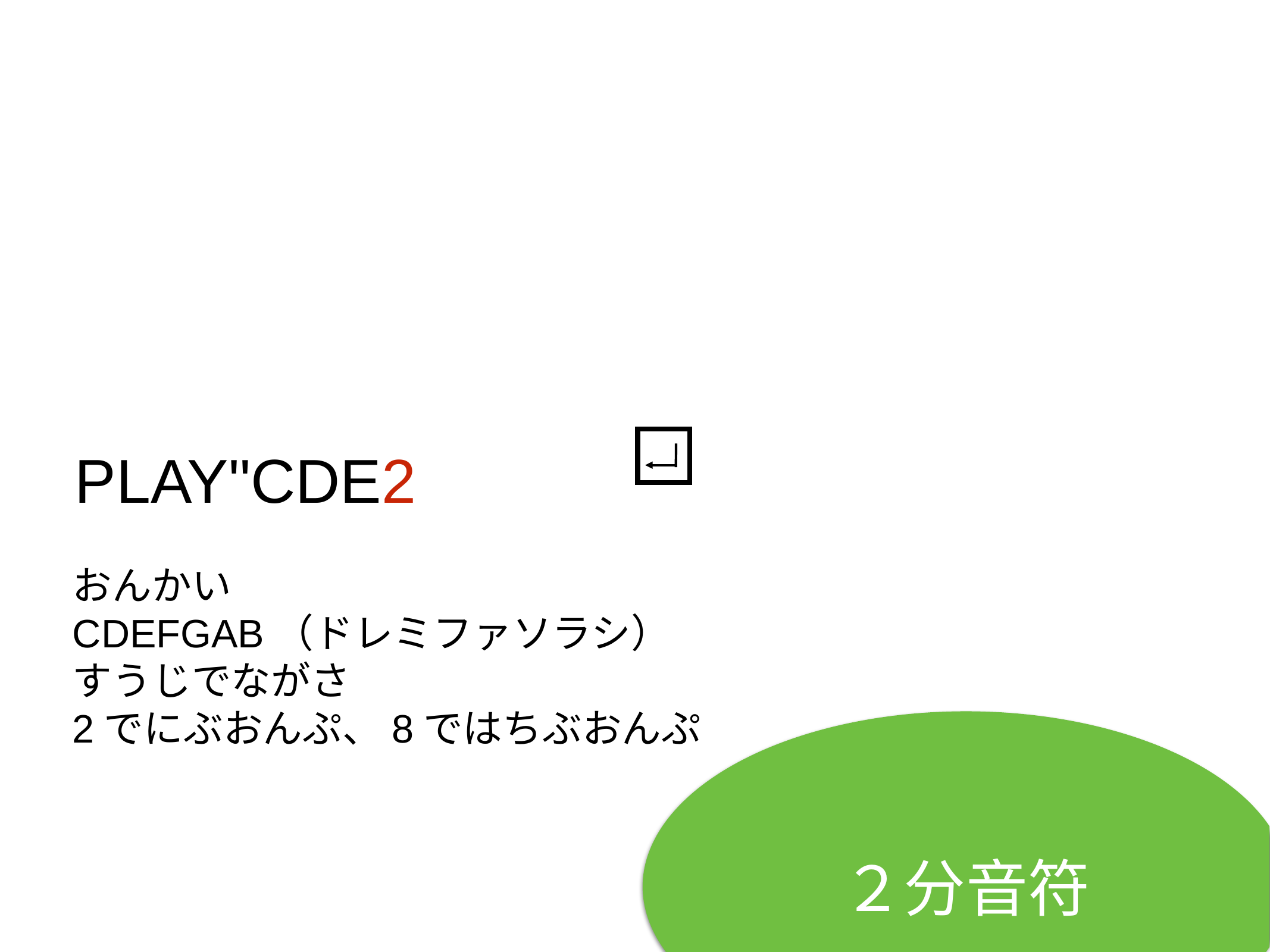

PLAY"CDE2

# おんかい
CDEFGAB（ドレミファソラシ）
すうじでながさ
2でにぶおんぷ、8ではちぶおんぷ
２分音符